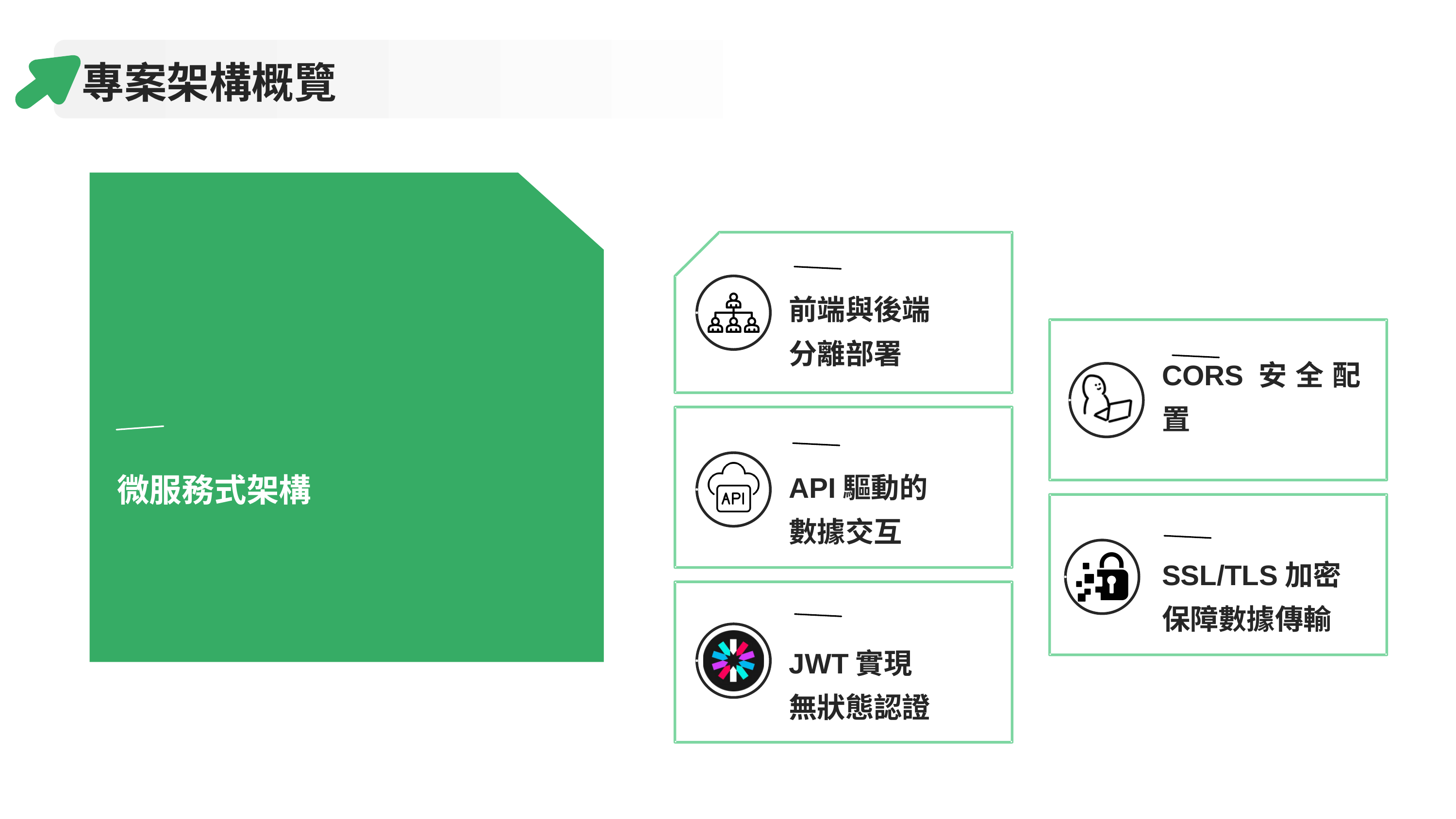

專案架構概覽

前端與後端
分離部署

CORS安全配置

API驅動的
數據交互

微服務式架構

SSL/TLS加密
保障數據傳輸

JWT實現
無狀態認證